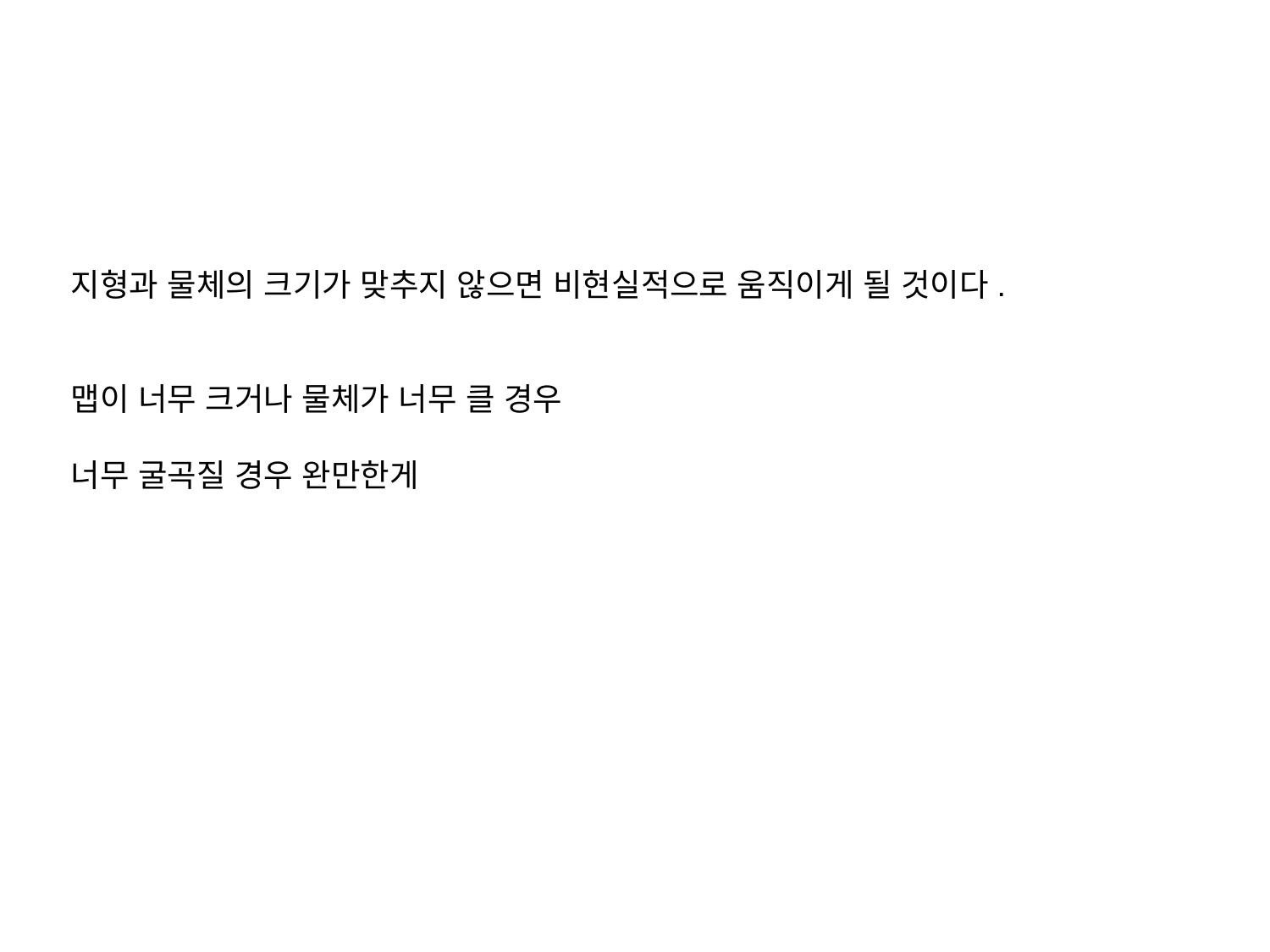

#
지형과 물체의 크기가 맞추지 않으면 비현실적으로 움직이게 될 것이다.

맵이 너무 크거나 물체가 너무 클 경우

너무 굴곡질 경우 완만한게